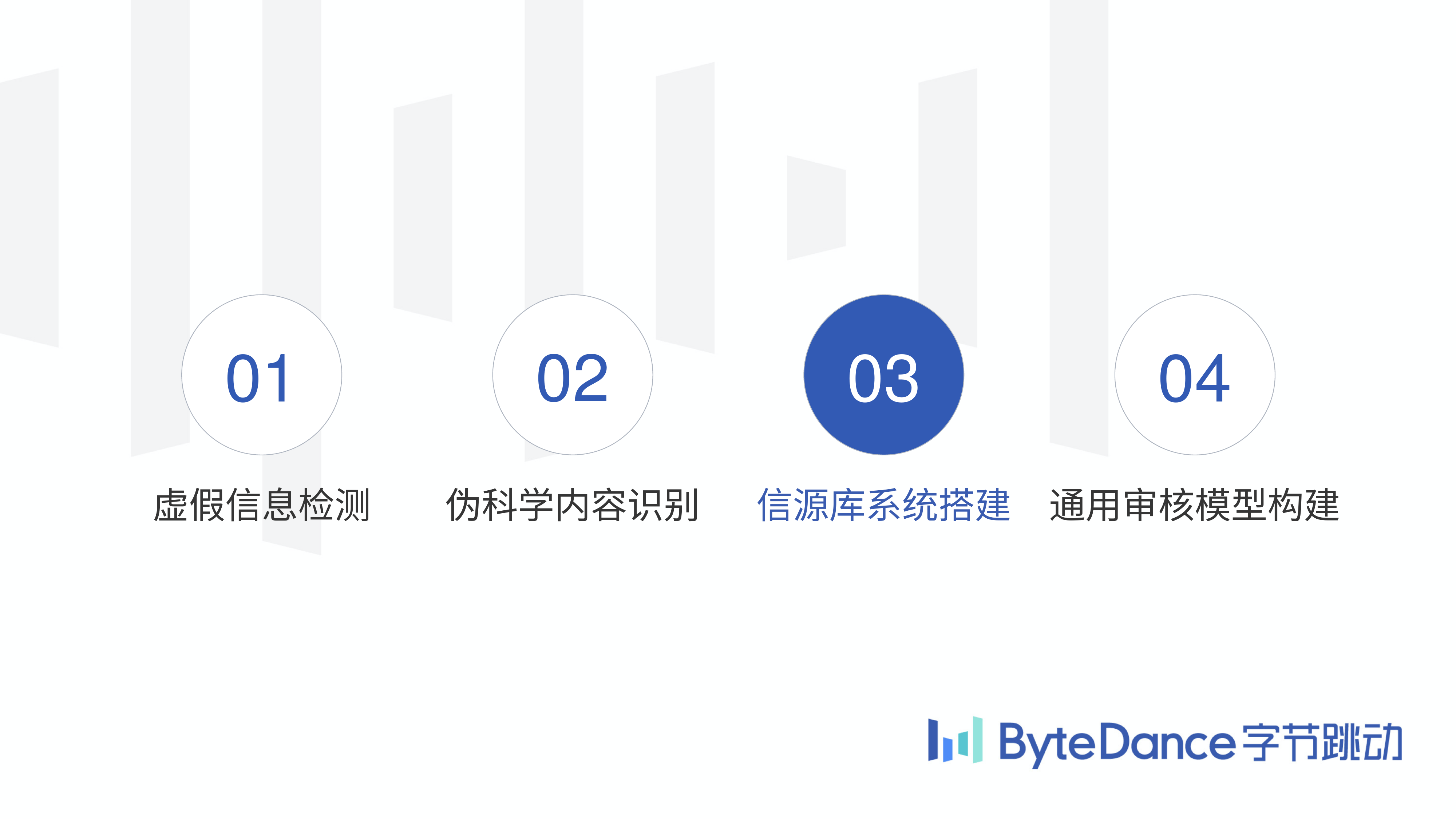

01
02
03
04
虚假信息检测
伪科学内容识别
信源库系统搭建
通用审核模型构建